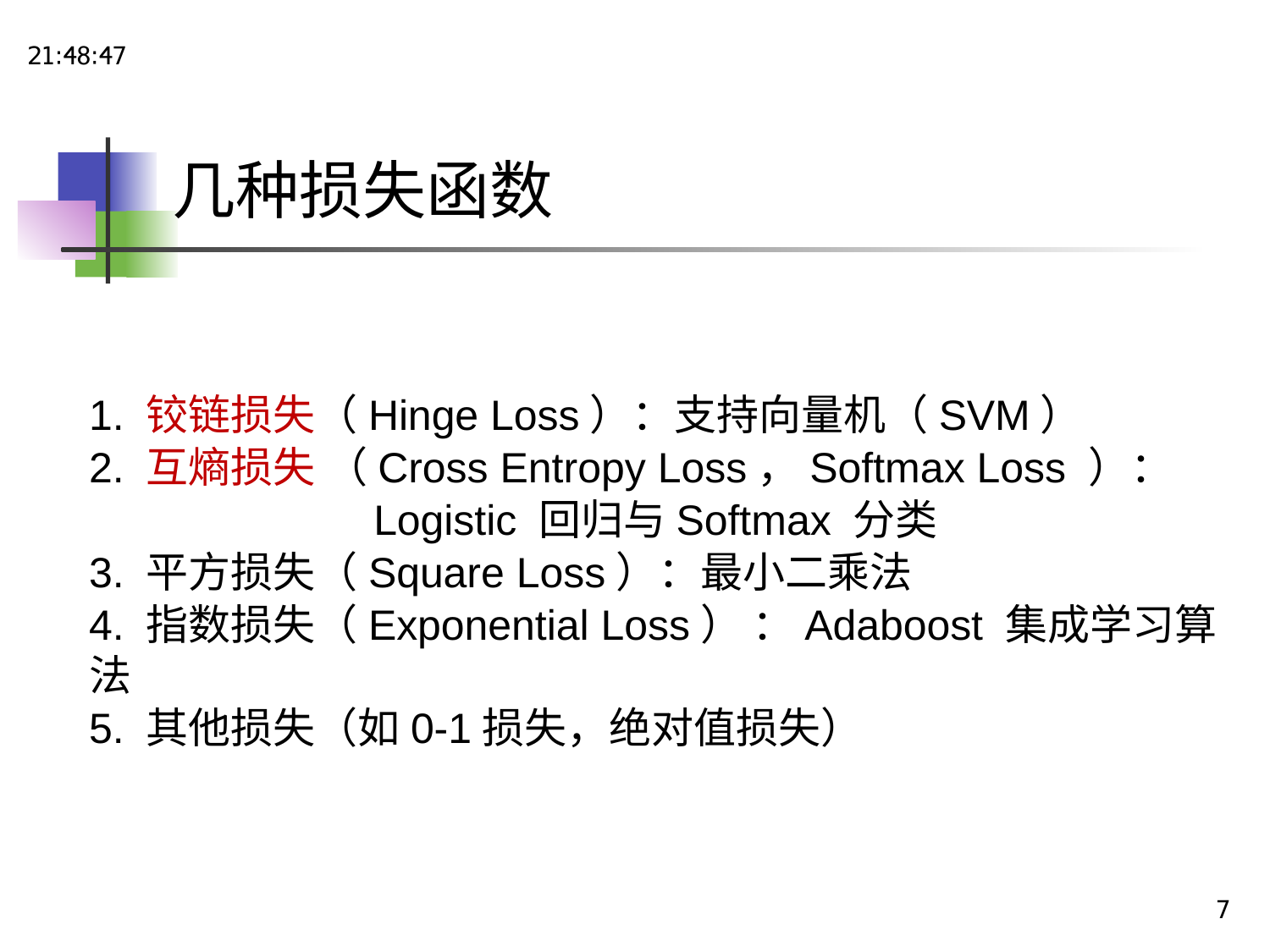

21:48:47
# 几种损失函数
1. 铰链损失（Hinge Loss）：支持向量机（SVM）
2. 互熵损失 （Cross Entropy Loss，Softmax Loss ）：
                        Logistic 回归与Softmax 分类
3. 平方损失（Square Loss）：最小二乘法
4. 指数损失（Exponential Loss） ：Adaboost 集成学习算法
5. 其他损失（如0-1损失，绝对值损失）
7